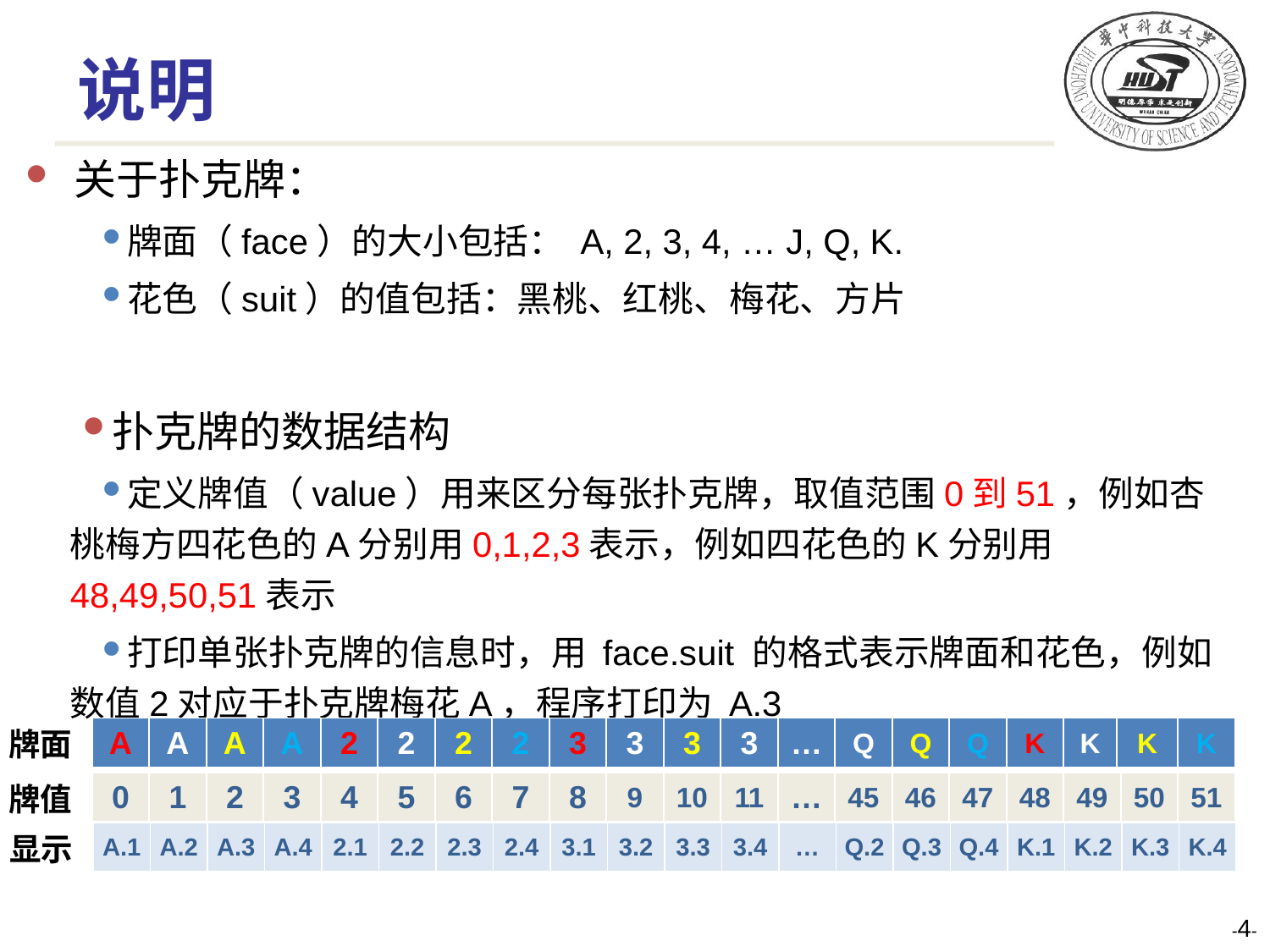

# 说明
关于扑克牌：
牌面（face）的大小包括： A, 2, 3, 4, … J, Q, K.
花色（suit）的值包括：黑桃、红桃、梅花、方片

扑克牌的数据结构
定义牌值（value）用来区分每张扑克牌，取值范围0到51，例如杏桃梅方四花色的A分别用0,1,2,3表示，例如四花色的K分别用48,49,50,51表示
打印单张扑克牌的信息时，用 face.suit 的格式表示牌面和花色，例如数值2对应于扑克牌梅花A，程序打印为 A.3

牌面
| A | A | A | A | 2 | 2 | 2 | 2 | 3 | 3 | 3 | 3 | … | Q | Q | Q | K | K | K | K |
| --- | --- | --- | --- | --- | --- | --- | --- | --- | --- | --- | --- | --- | --- | --- | --- | --- | --- | --- | --- |
牌值
| 0 | 1 | 2 | 3 | 4 | 5 | 6 | 7 | 8 | 9 | 10 | 11 | … | 45 | 46 | 47 | 48 | 49 | 50 | 51 |
| --- | --- | --- | --- | --- | --- | --- | --- | --- | --- | --- | --- | --- | --- | --- | --- | --- | --- | --- | --- |
显示
| A.1 | A.2 | A.3 | A.4 | 2.1 | 2.2 | 2.3 | 2.4 | 3.1 | 3.2 | 3.3 | 3.4 | … | Q.2 | Q.3 | Q.4 | K.1 | K.2 | K.3 | K.4 |
| --- | --- | --- | --- | --- | --- | --- | --- | --- | --- | --- | --- | --- | --- | --- | --- | --- | --- | --- | --- |
-4-